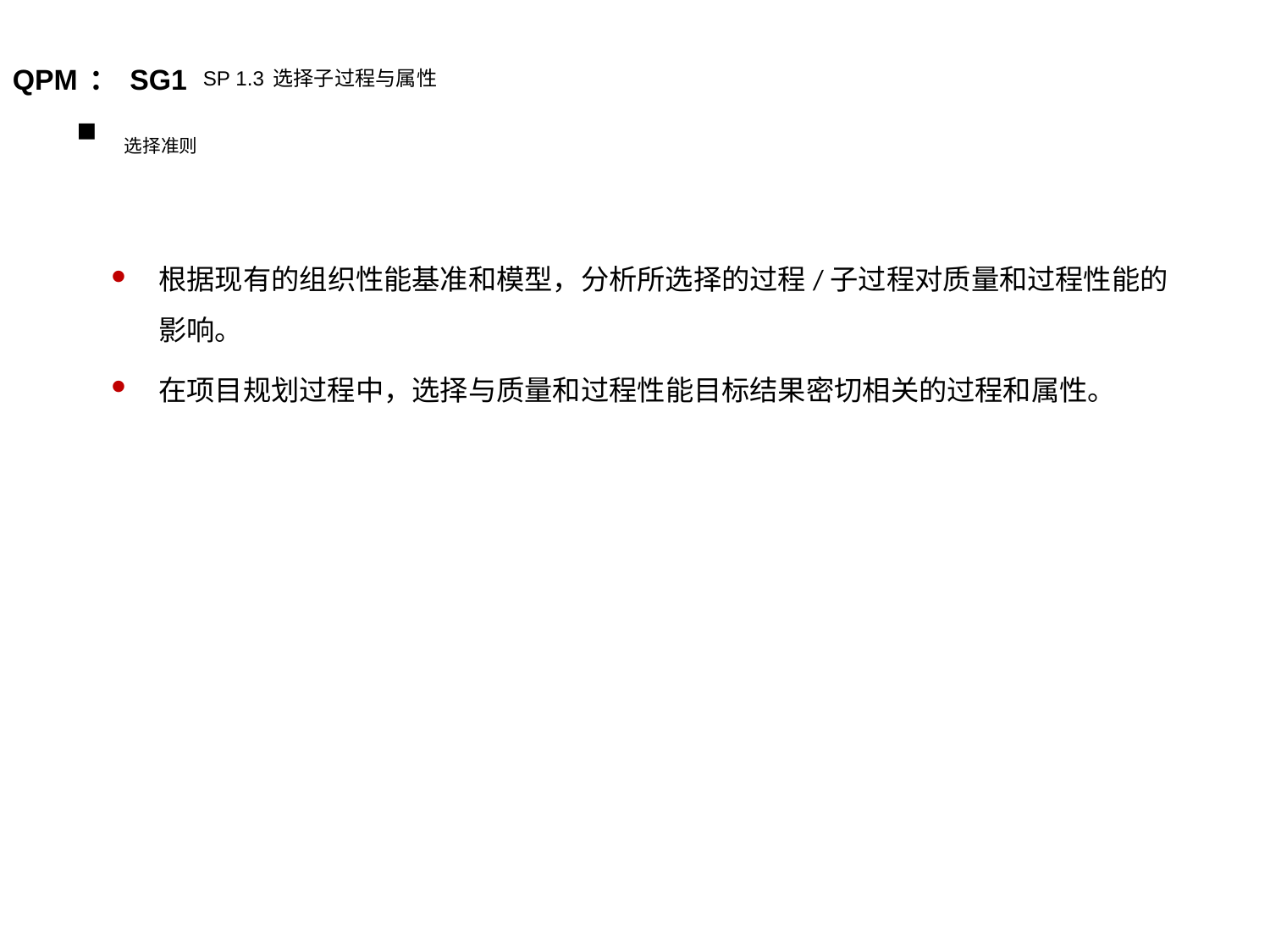

QPM：SG1  SP 1.3选择子过程与属性
选择准则

根据现有的组织性能基准和模型，分析所选择的过程/子过程对质量和过程性能的影响。
在项目规划过程中，选择与质量和过程性能目标结果密切相关的过程和属性。